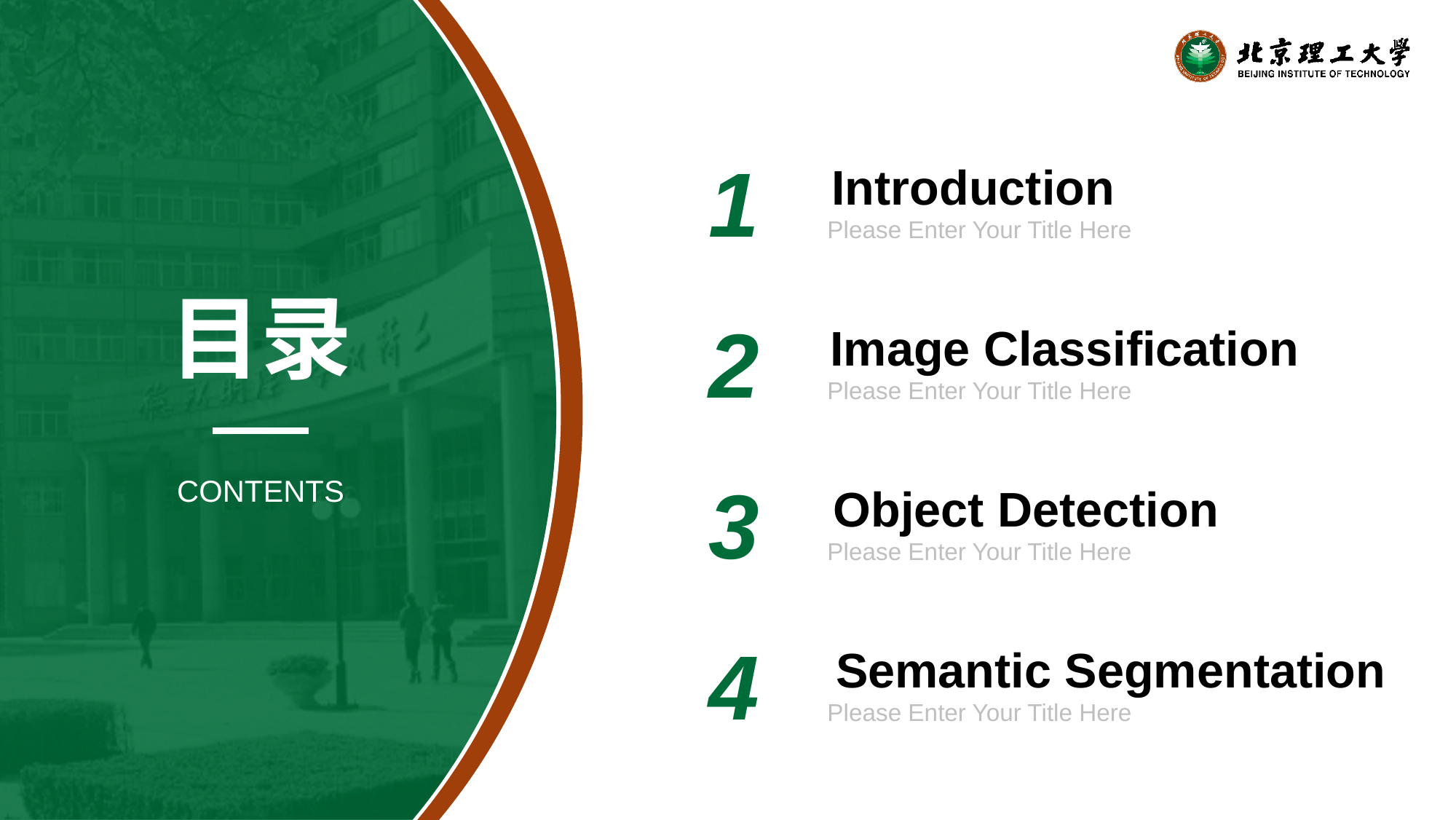

1
Introduction
Please Enter Your Title Here
2
Image Classification
Please Enter Your Title Here
目录
3
Object Detection
Please Enter Your Title Here
CONTENTS
4
Semantic Segmentation
Please Enter Your Title Here